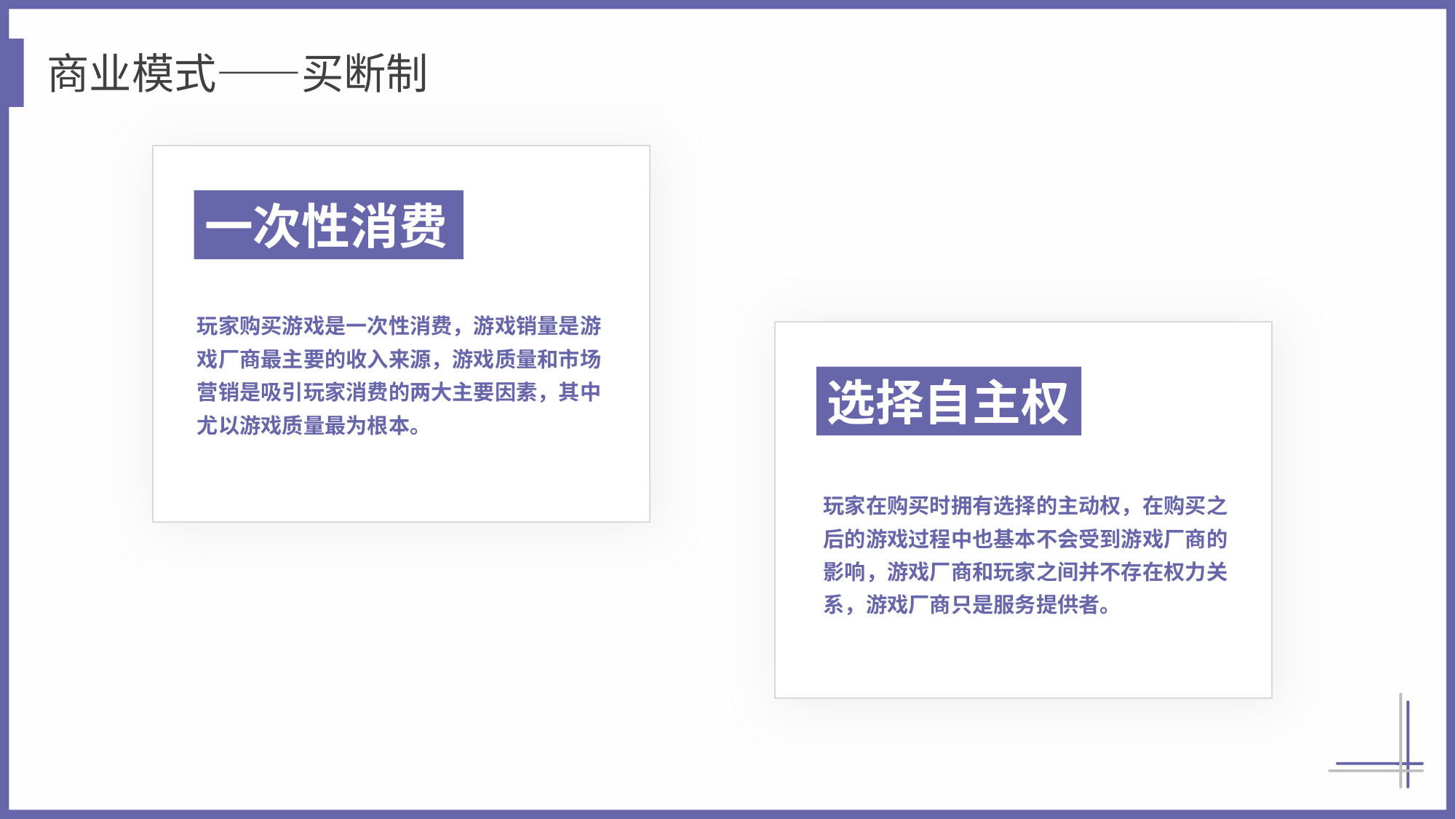

商业模式——买断制

一次性消费
玩家购买游戏是一次性消费，游戏销量是游戏厂商最主要的收入来源，游戏质量和市场营销是吸引玩家消费的两大主要因素，其中尤以游戏质量最为根本。

选择自主权
玩家在购买时拥有选择的主动权，在购买之后的游戏过程中也基本不会受到游戏厂商的影响，游戏厂商和玩家之间并不存在权力关系，游戏厂商只是服务提供者。